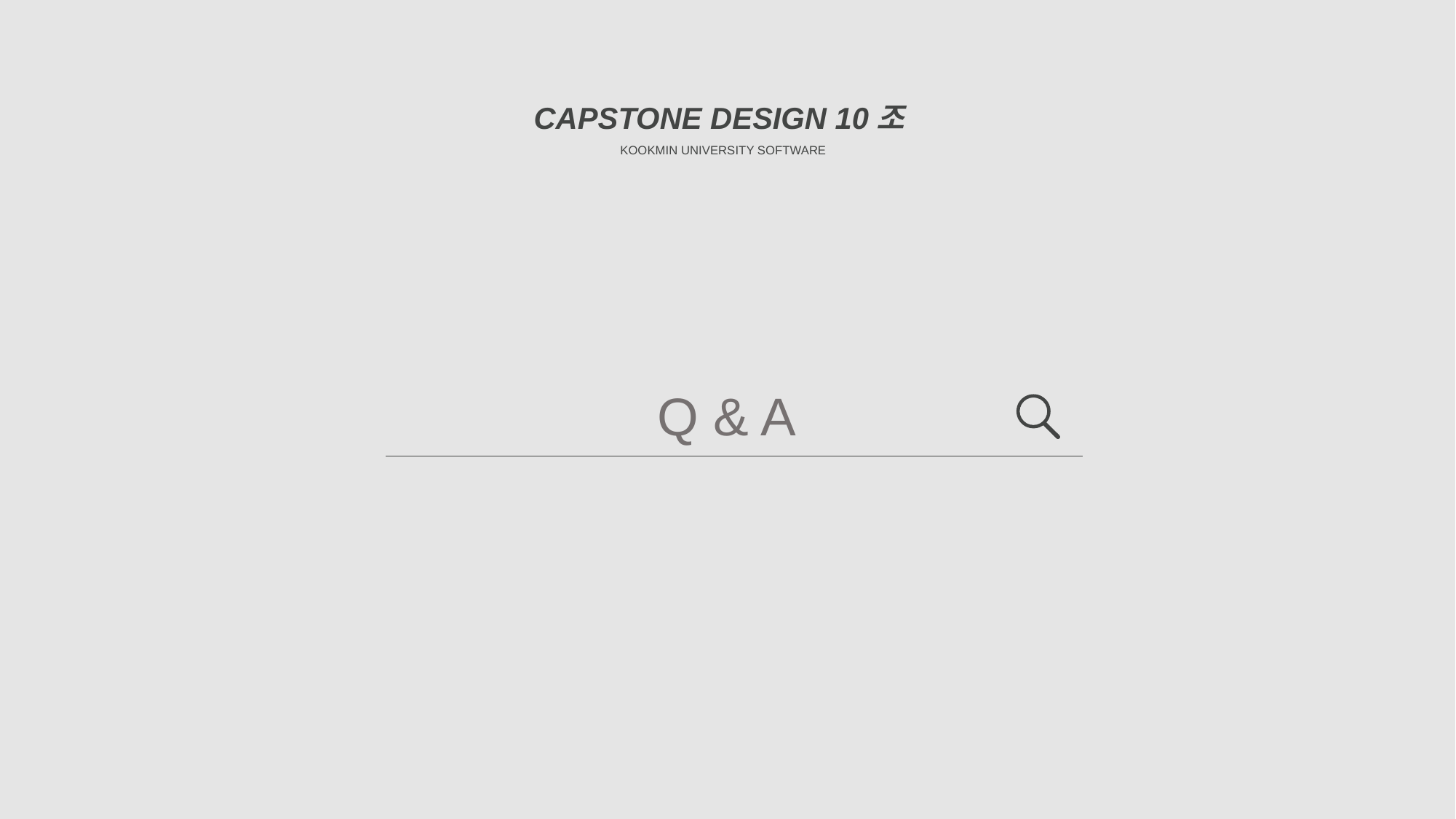

CAPSTONE DESIGN 10조
KOOKMIN UNIVERSITY SOFTWARE
Q & A